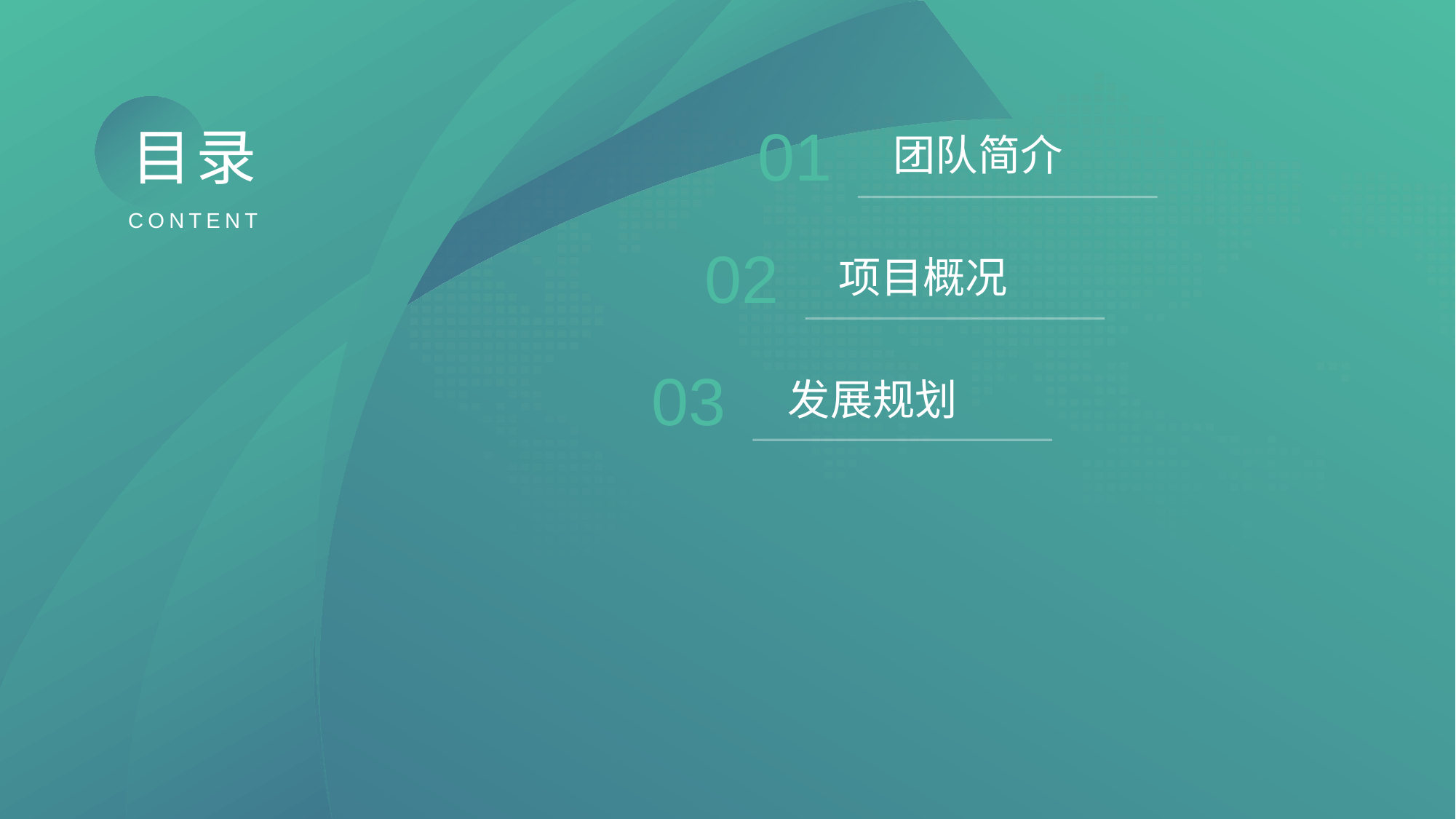

01
目录
团队简介
CONTENT
02
项目概况
03
发展规划